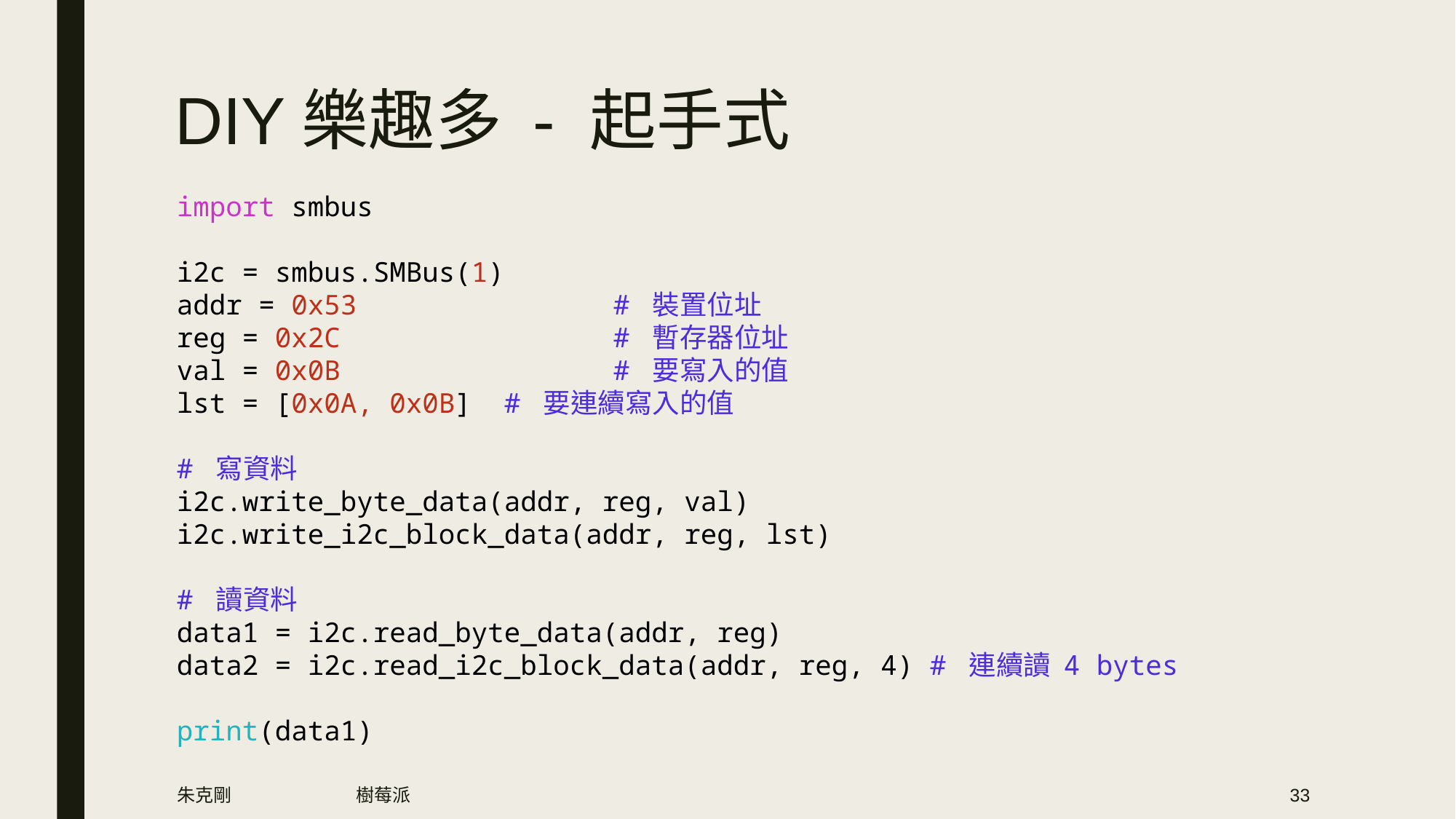

# DIY樂趣多 - 起手式
import smbus

i2c = smbus.SMBus(1)
addr = 0x53     		# 裝置位址
reg = 0x2C      		# 暫存器位址
val = 0x0B      		# 要寫入的值
lst = [0x0A, 0x0B]	# 要連續寫入的值

# 寫資料
i2c.write_byte_data(addr, reg, val)
i2c.write_i2c_block_data(addr, reg, lst)

# 讀資料
data1 = i2c.read_byte_data(addr, reg)
data2 = i2c.read_i2c_block_data(addr, reg, 4) # 連續讀 4 bytes
print(data1)
朱克剛
樹莓派
33